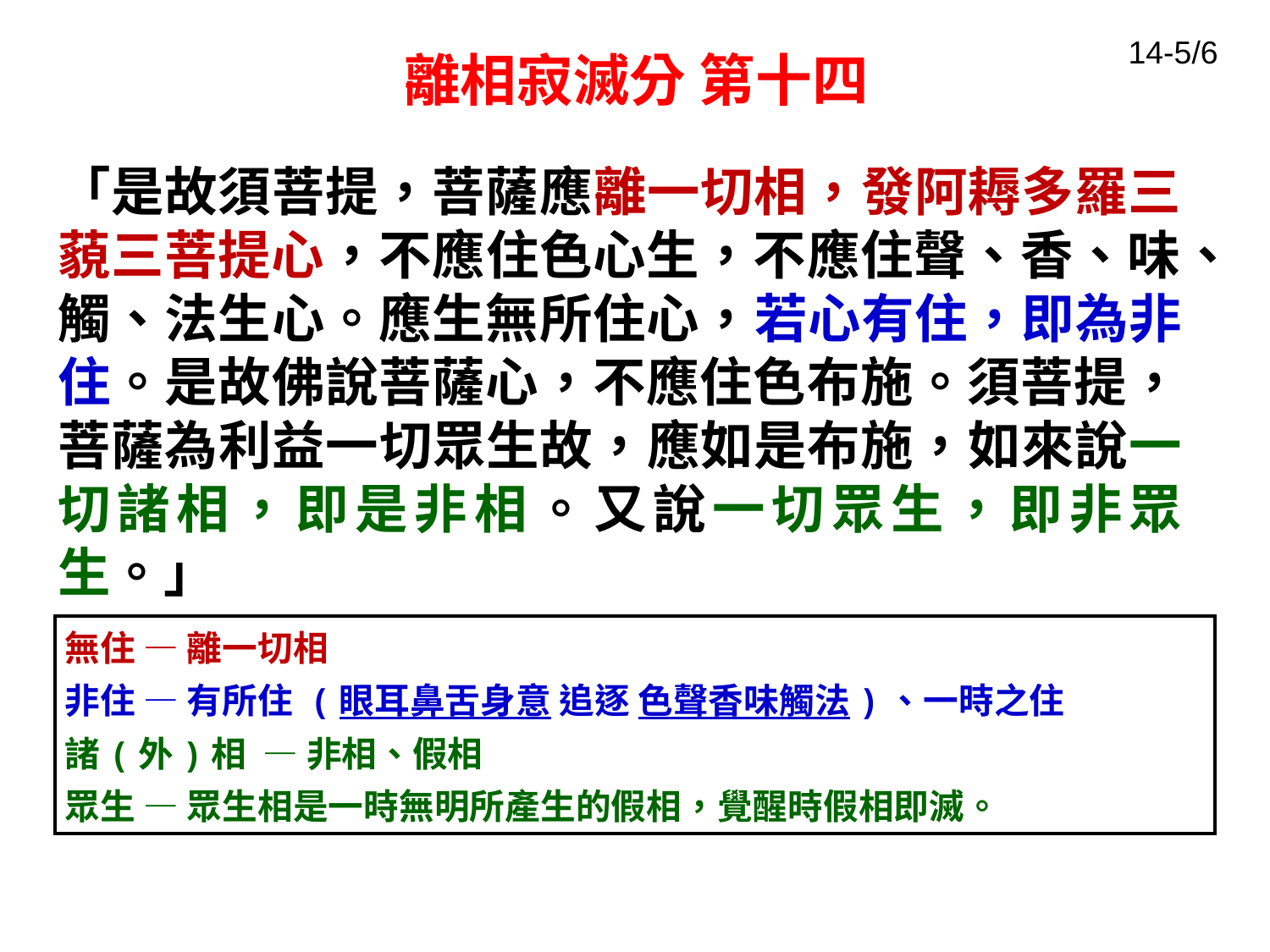

14-5/6
# 離相寂滅分 第十四
「是故須菩提，菩薩應離一切相，發阿耨多羅三藐三菩提心，不應住色心生，不應住聲、香、味、觸、法生心。應生無所住心，若心有住，即為非住。是故佛說菩薩心，不應住色布施。須菩提，菩薩為利益一切眾生故，應如是布施，如來說一切諸相，即是非相。又說一切眾生，即非眾生。」
無住 — 離一切相
非住 — 有所住 (眼耳鼻舌身意 追逐 色聲香味觸法)、一時之住
諸(外)相  — 非相、假相
眾生 — 眾生相是一時無明所產生的假相，覺醒時假相即滅。